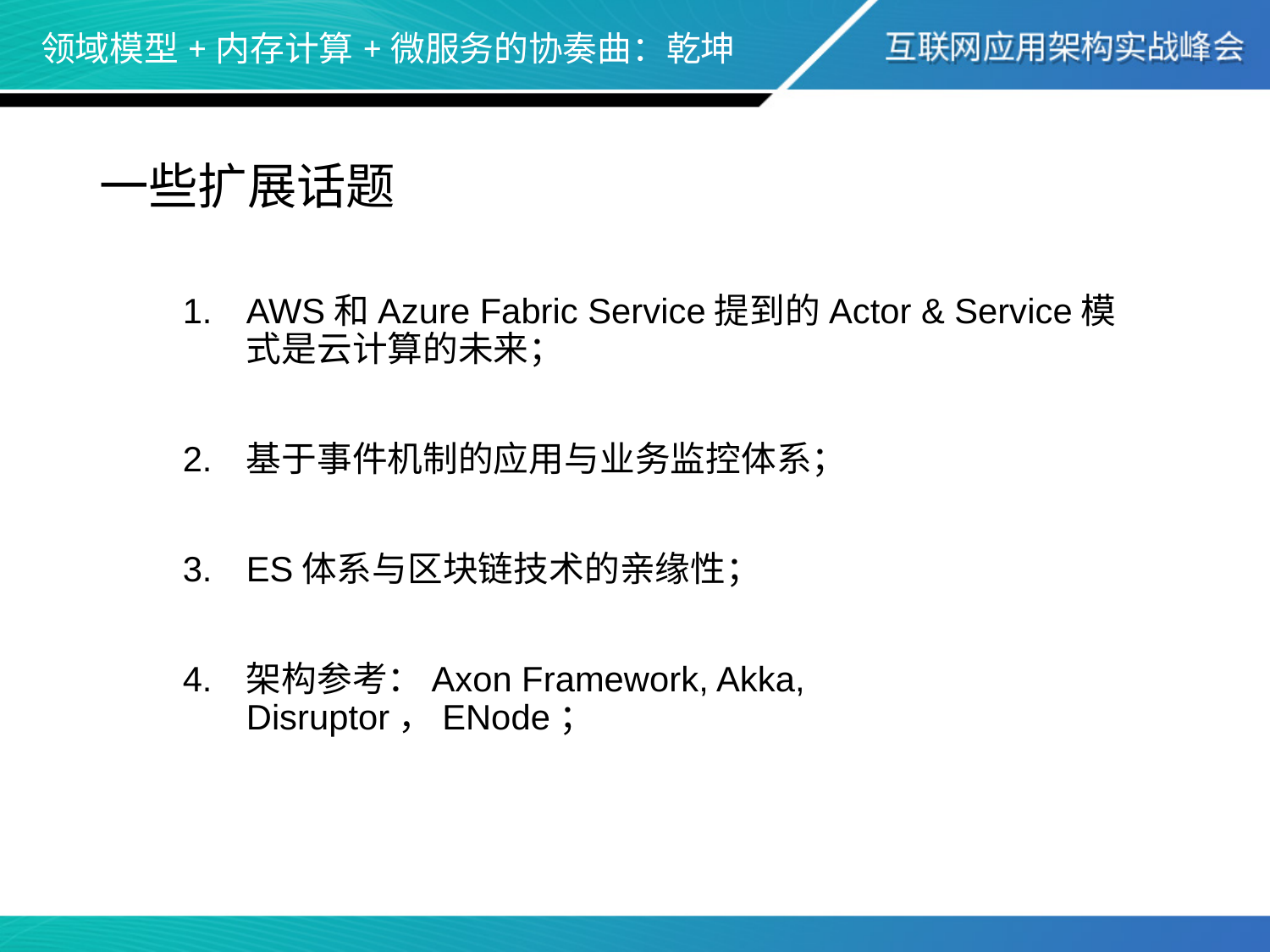

# 领域模型+内存计算+微服务的协奏曲：乾坤
一些扩展话题

AWS和Azure Fabric Service提到的Actor & Service模式是云计算的未来；

基于事件机制的应用与业务监控体系；

ES体系与区块链技术的亲缘性；

架构参考：Axon Framework, Akka, Disruptor，ENode；